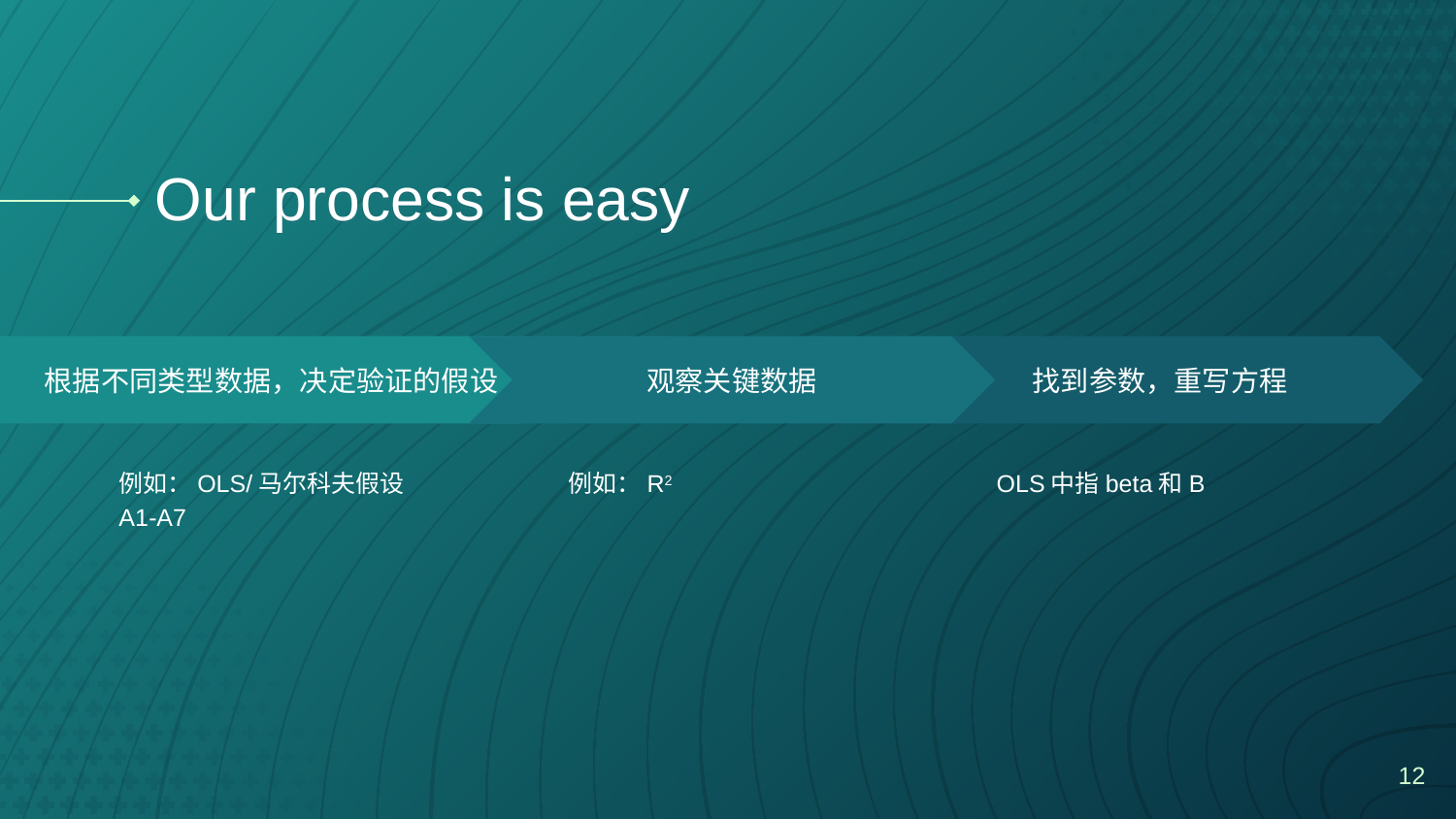

# Our process is easy
观察关键数据
例如：R2
找到参数，重写方程
OLS中指beta和B

根据不同类型数据，决定验证的假设
例如：OLS/马尔科夫假设A1-A7
12